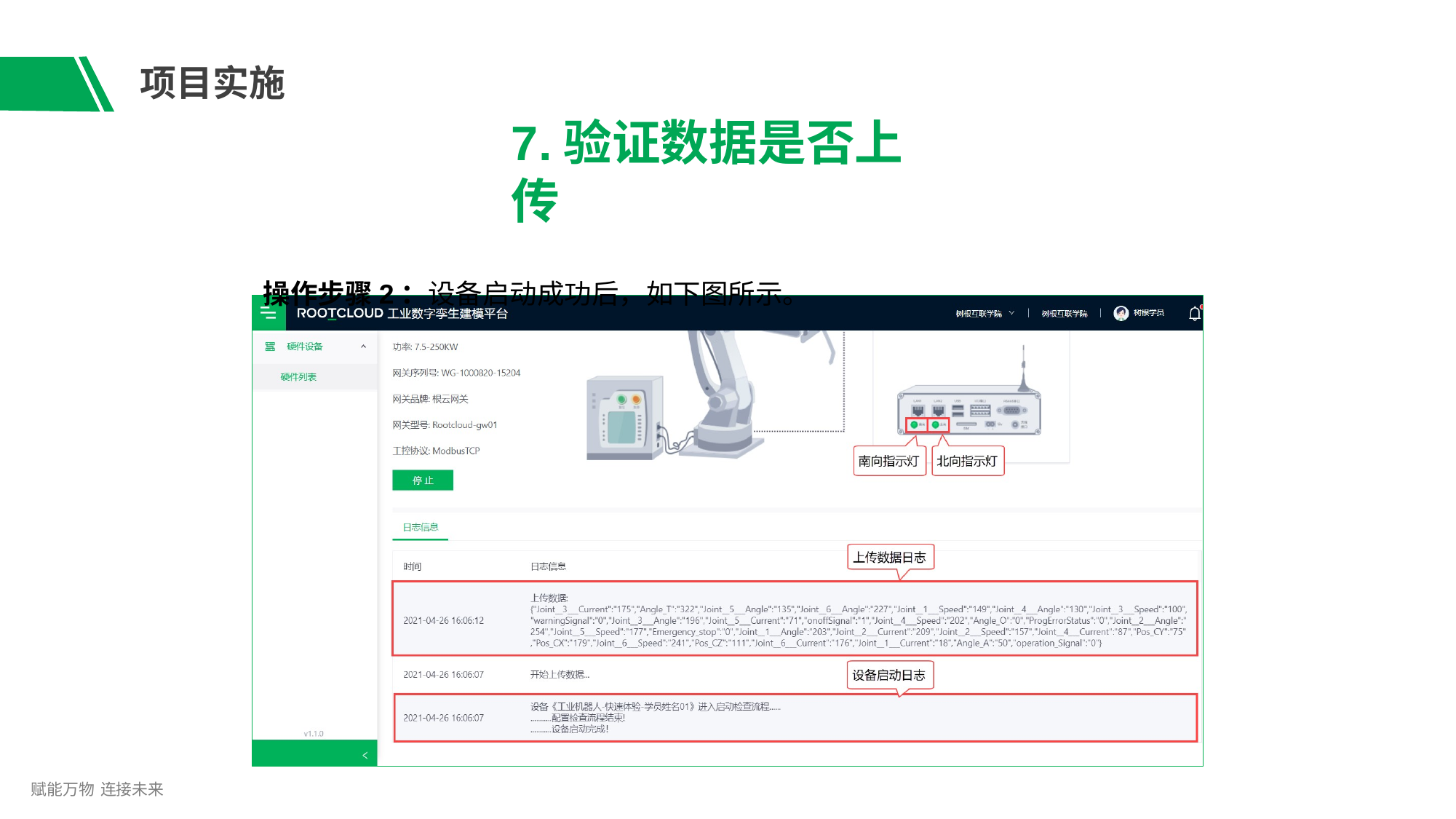

# 项目实施
7.验证数据是否上传
操作步骤2：设备启动成功后，如下图所示。

赋能万物 连接未来